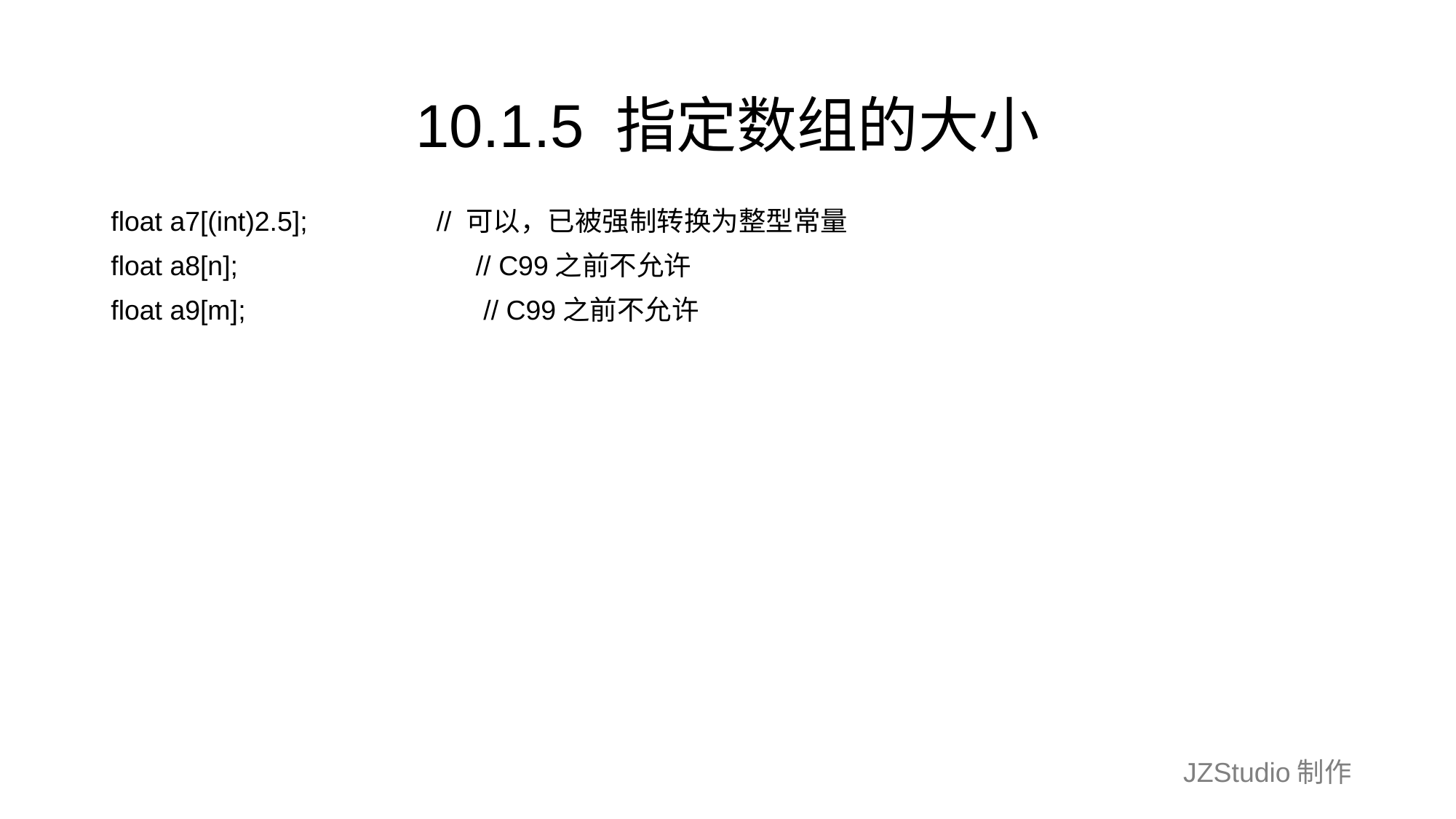

# 10.1.5 指定数组的大小
float a7[(int)2.5];　　　　 // 可以，已被强制转换为整型常量
float a8[n];　　　　　　　　 // C99之前不允许
float a9[m];　　　　　　　　 // C99之前不允许